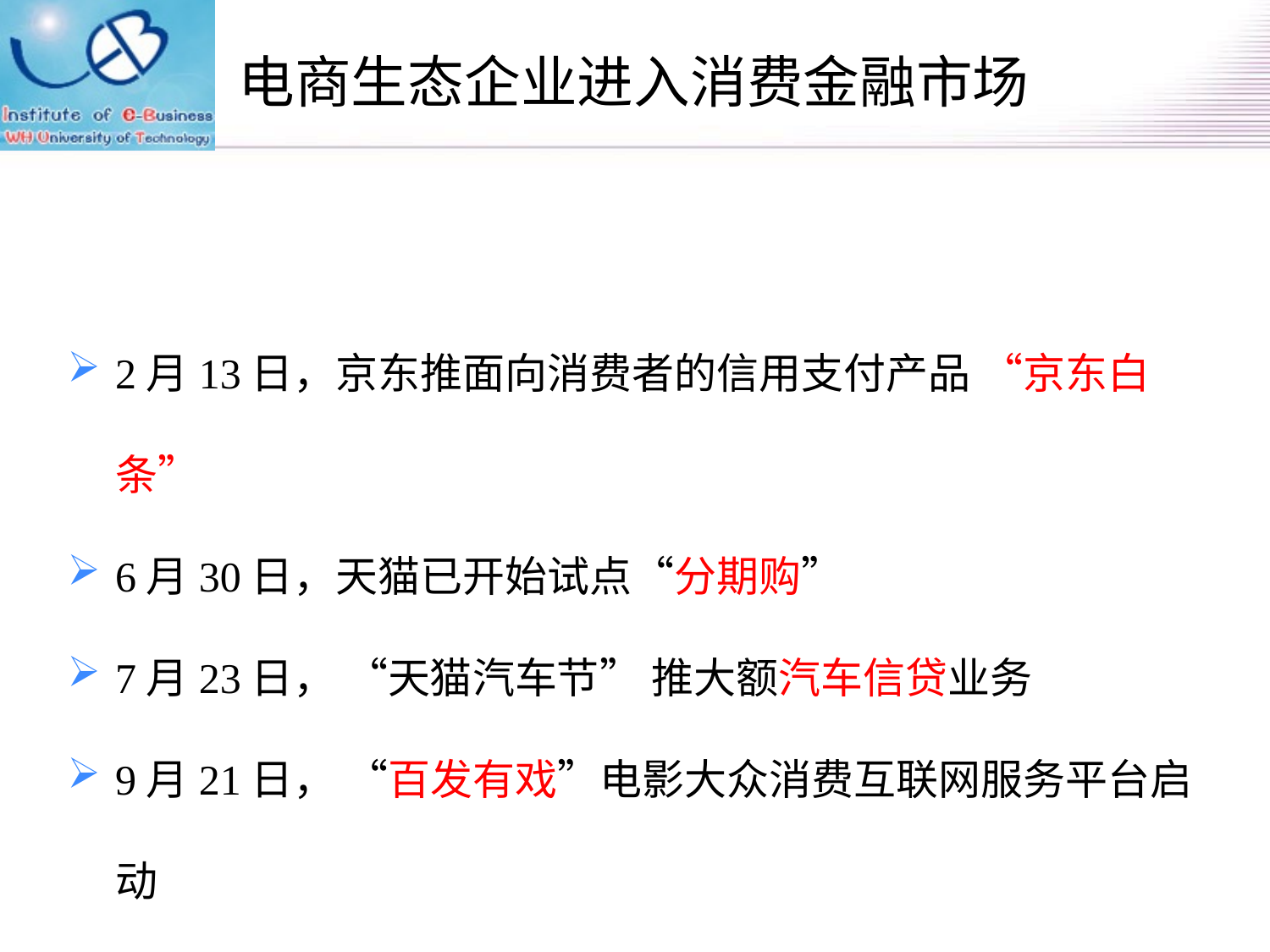

# 电商生态企业进入消费金融市场
2月13日，京东推面向消费者的信用支付产品 “京东白条”
6月30日，天猫已开始试点“分期购”
7月23日， “天猫汽车节” 推大额汽车信贷业务
9月21日， “百发有戏”电影大众消费互联网服务平台启动
9月24日，京东消费金融发力移动端 正式推出“校园白条”